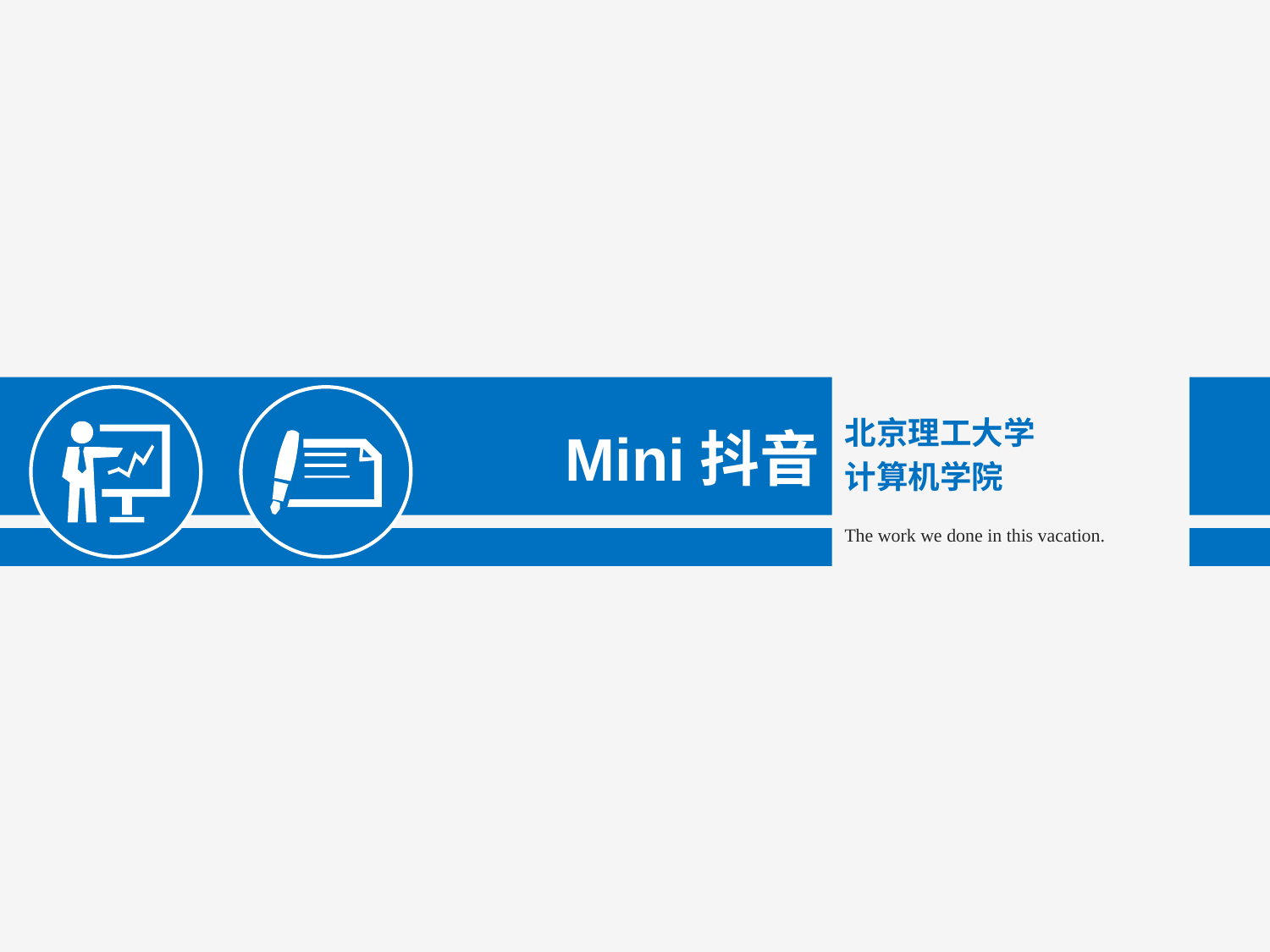

Mini抖音

北京理工大学
计算机学院
The work we done in this vacation.